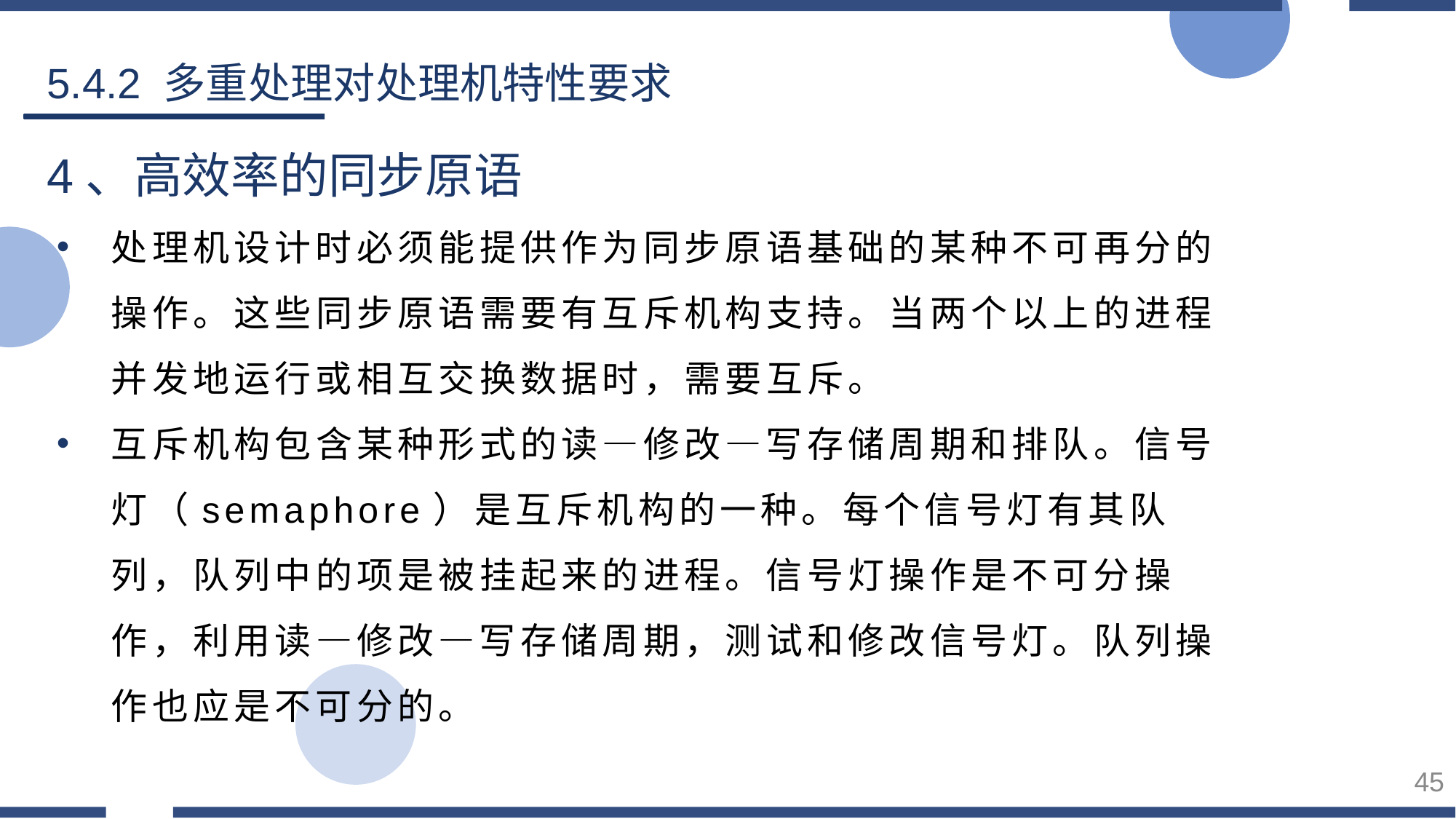

5.4.2 多重处理对处理机特性要求
4、高效率的同步原语
处理机设计时必须能提供作为同步原语基础的某种不可再分的操作。这些同步原语需要有互斥机构支持。当两个以上的进程并发地运行或相互交换数据时，需要互斥。
互斥机构包含某种形式的读—修改—写存储周期和排队。信号灯（semaphore）是互斥机构的一种。每个信号灯有其队列，队列中的项是被挂起来的进程。信号灯操作是不可分操作，利用读—修改—写存储周期，测试和修改信号灯。队列操作也应是不可分的。

45